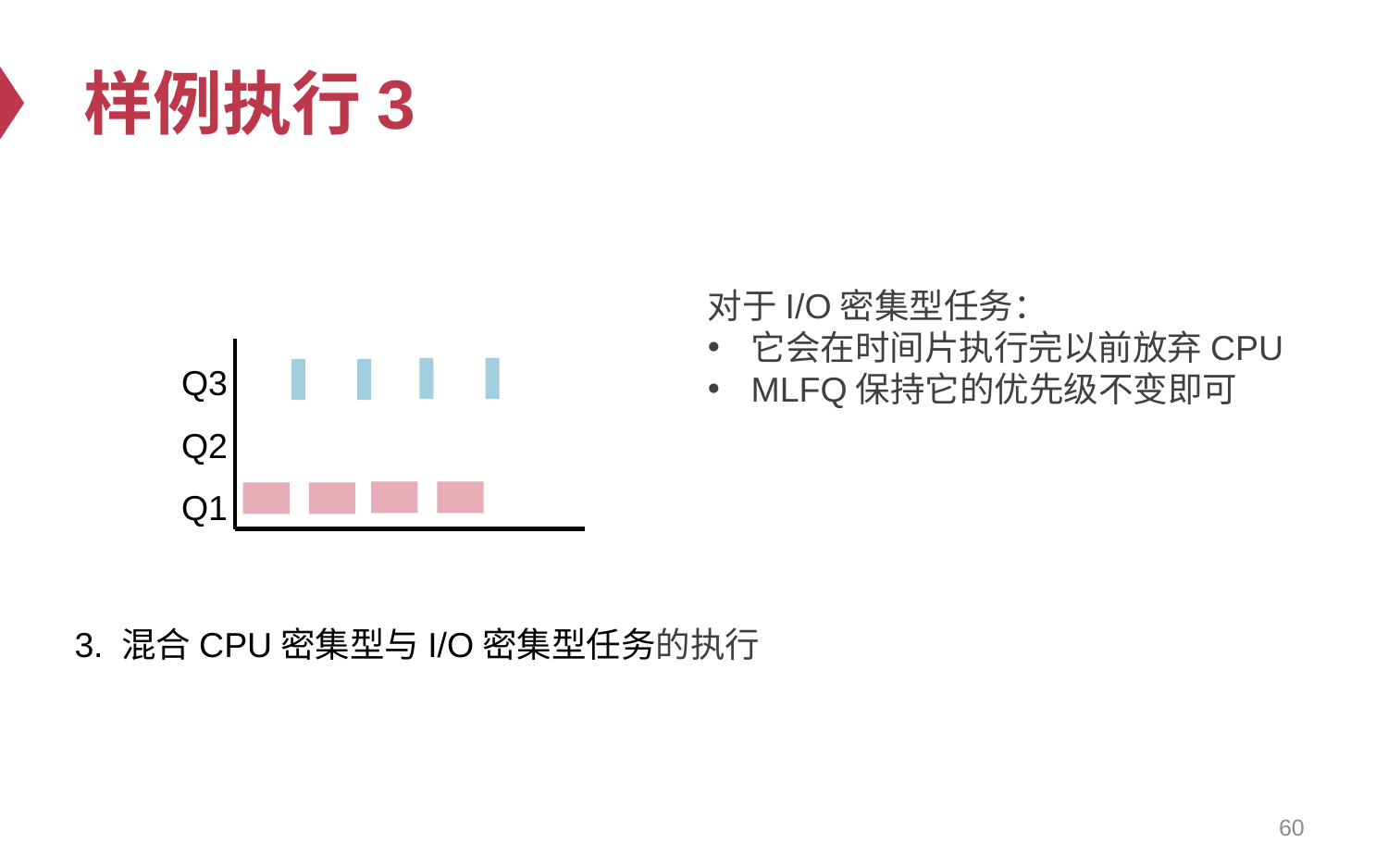

# 样例执行3
对于I/O密集型任务：
它会在时间片执行完以前放弃CPU
MLFQ保持它的优先级不变即可
Q3
Q2
Q1

3. 混合CPU密集型与I/O密集型任务的执行
60